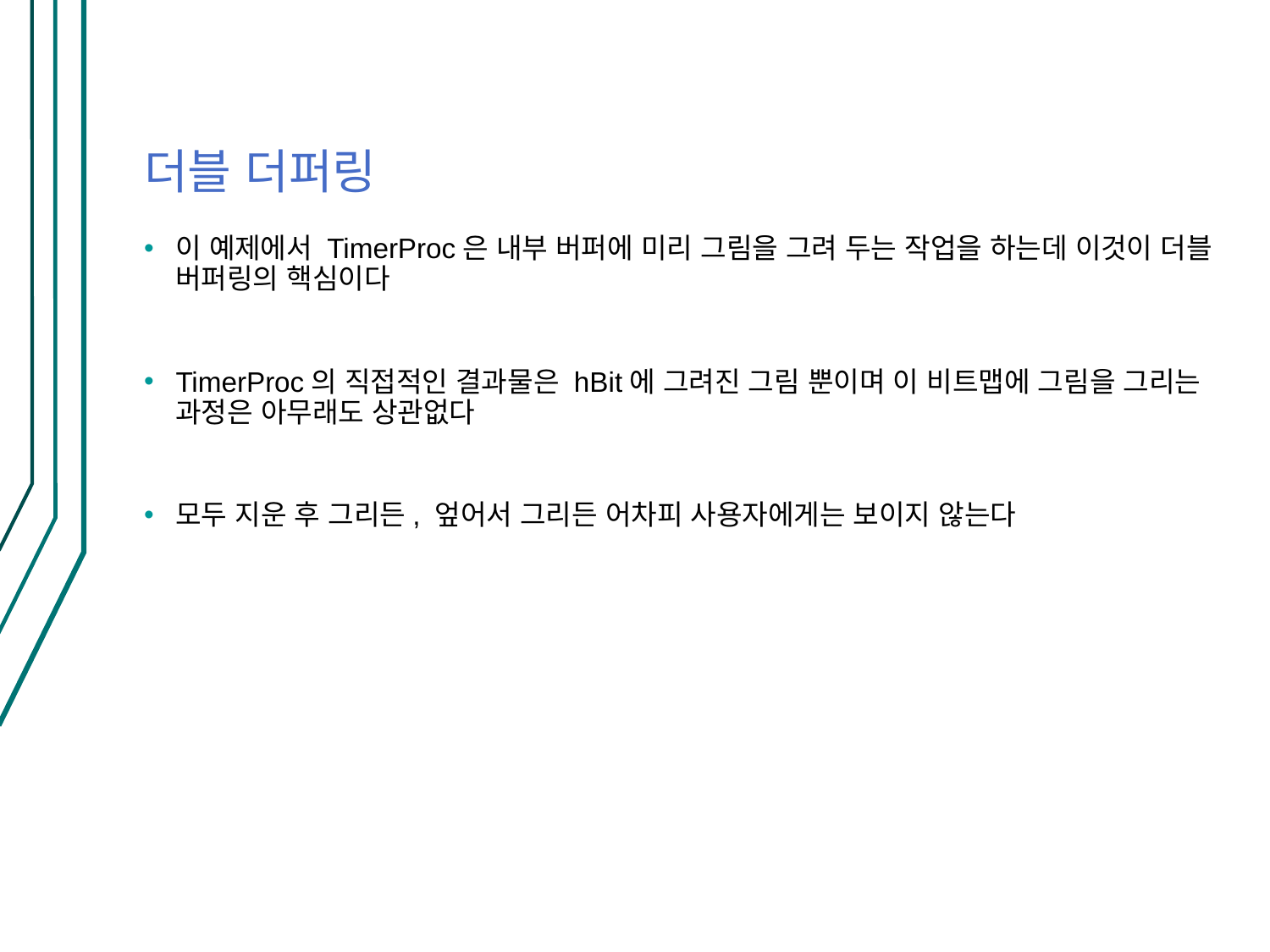

# 더블 더퍼링
이 예제에서 TimerProc은 내부 버퍼에 미리 그림을 그려 두는 작업을 하는데 이것이 더블 버퍼링의 핵심이다

TimerProc의 직접적인 결과물은 hBit에 그려진 그림 뿐이며 이 비트맵에 그림을 그리는 과정은 아무래도 상관없다

모두 지운 후 그리든, 엎어서 그리든 어차피 사용자에게는 보이지 않는다